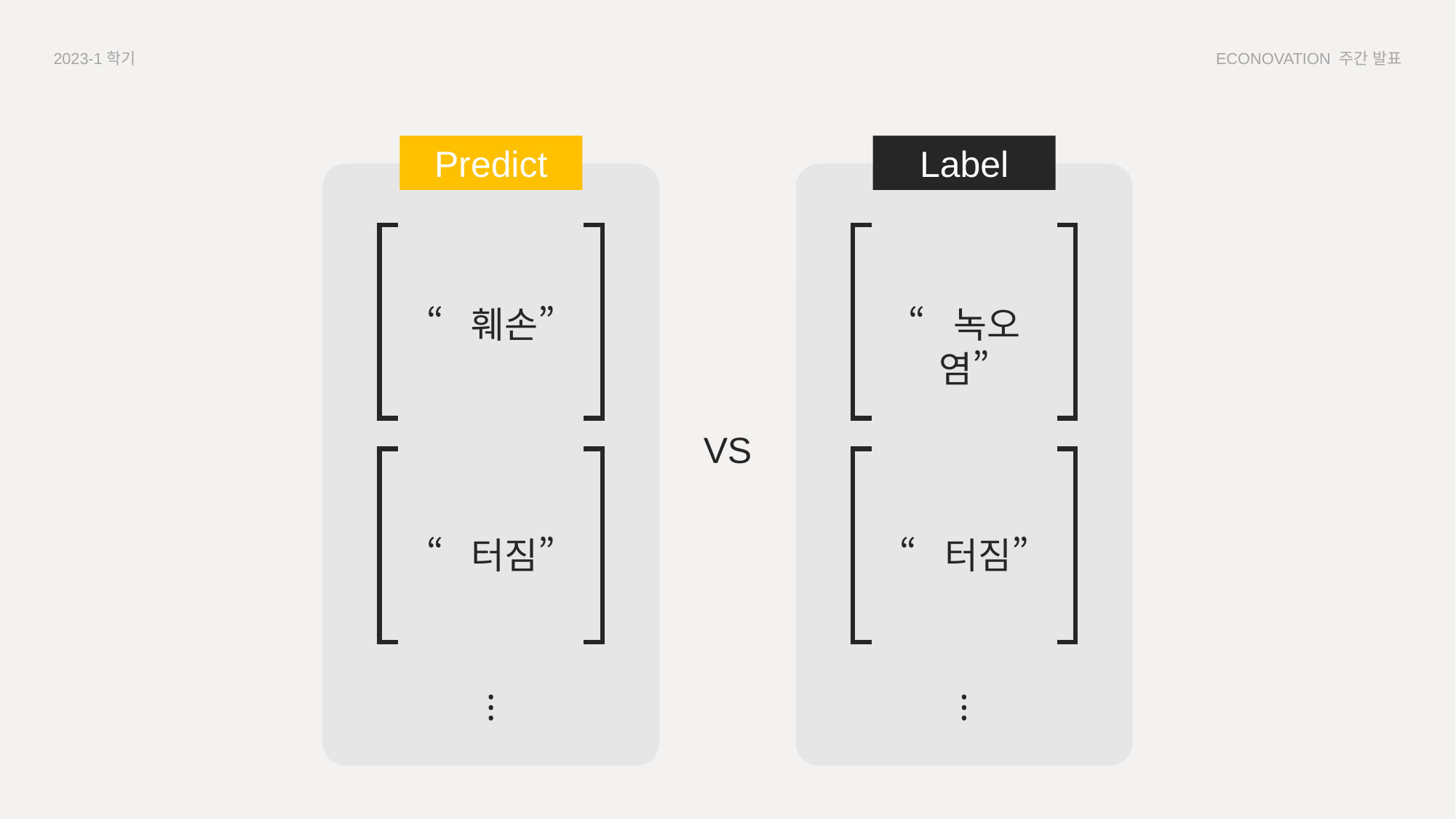

2023-1학기
ECONOVATION 주간 발표
Predict
Label

“훼손”
“녹오염”
VS
“터짐”
“터짐”
⁝
⁝